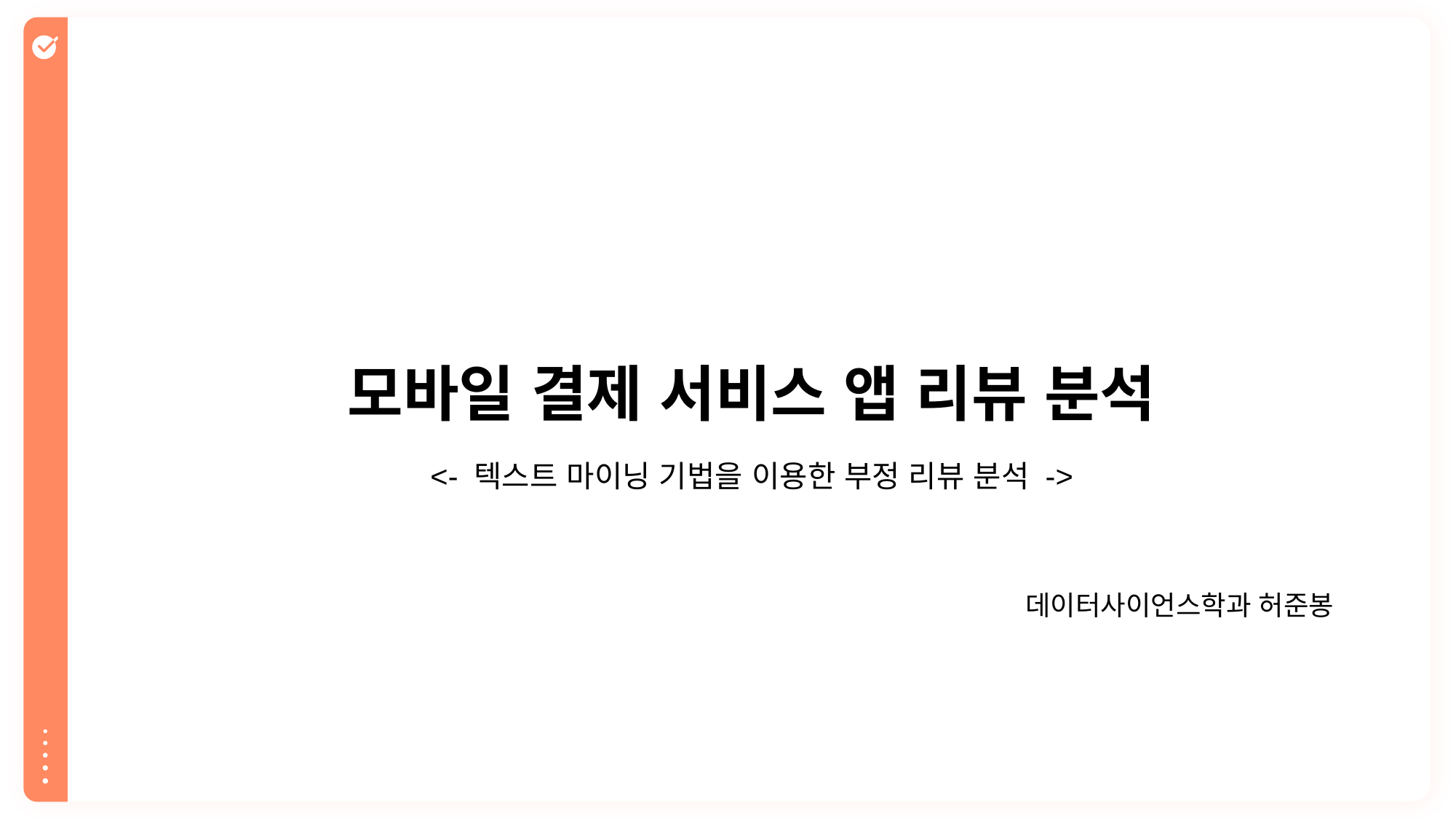

모바일 결제 서비스 앱 리뷰 분석
<- 텍스트 마이닝 기법을 이용한 부정 리뷰 분석 ->
데이터사이언스학과 허준봉